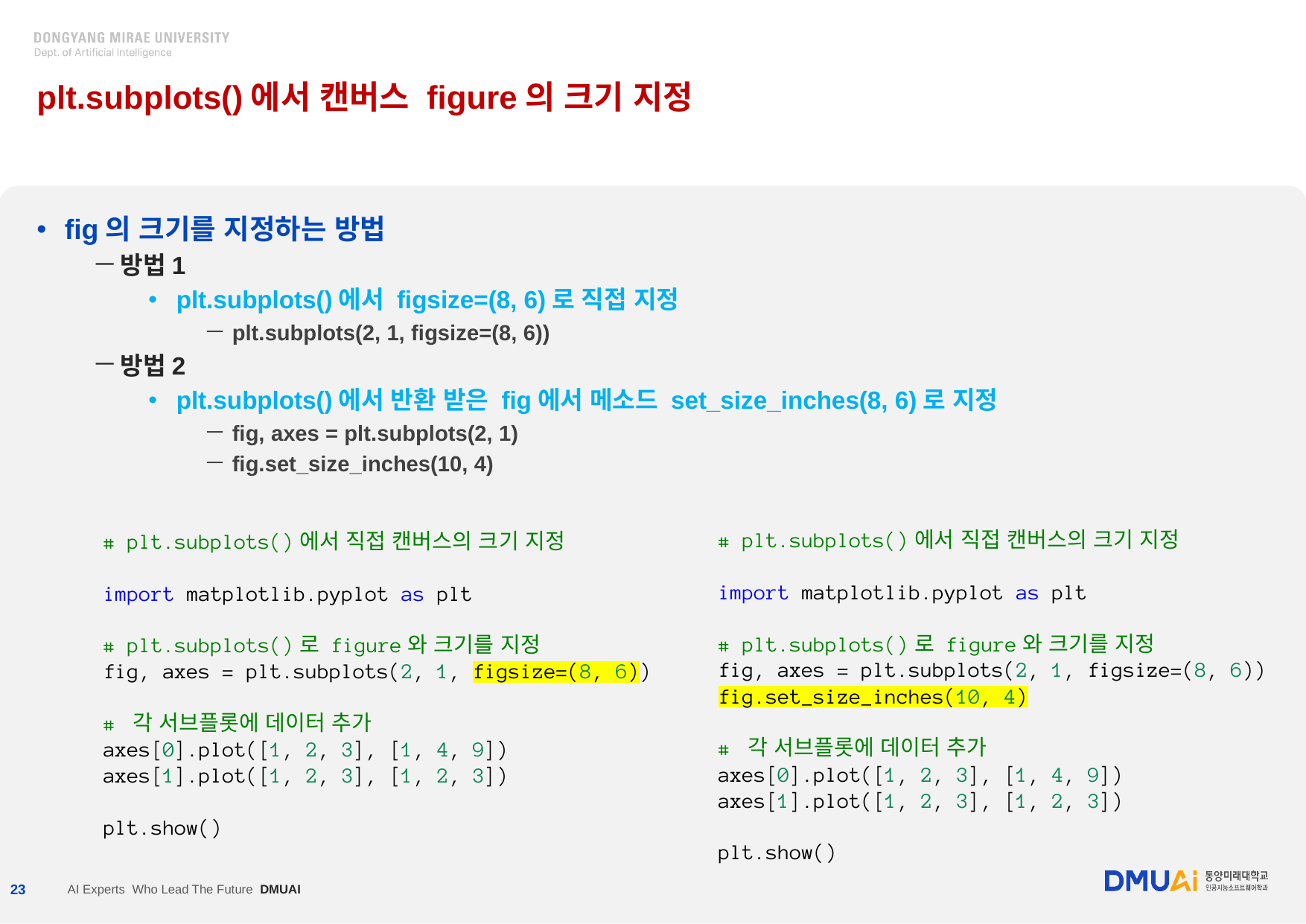

# plt.subplots()에서 캔버스 figure의 크기 지정

fig의 크기를 지정하는 방법
방법1
plt.subplots()에서 figsize=(8, 6)로 직접 지정
plt.subplots(2, 1, figsize=(8, 6))
방법2
plt.subplots()에서 반환 받은 fig에서 메소드 set_size_inches(8, 6)로 지정
fig, axes = plt.subplots(2, 1)
fig.set_size_inches(10, 4)

# plt.subplots()에서 직접 캔버스의 크기 지정
import matplotlib.pyplot as plt
# plt.subplots()로 figure와 크기를 지정
fig, axes = plt.subplots(2, 1, figsize=(8, 6))
fig.set_size_inches(10, 4)
# 각 서브플롯에 데이터 추가
axes[0].plot([1, 2, 3], [1, 4, 9])
axes[1].plot([1, 2, 3], [1, 2, 3])
plt.show()
# plt.subplots()에서 직접 캔버스의 크기 지정
import matplotlib.pyplot as plt
# plt.subplots()로 figure와 크기를 지정
fig, axes = plt.subplots(2, 1, figsize=(8, 6))
# 각 서브플롯에 데이터 추가
axes[0].plot([1, 2, 3], [1, 4, 9])
axes[1].plot([1, 2, 3], [1, 2, 3])
plt.show()